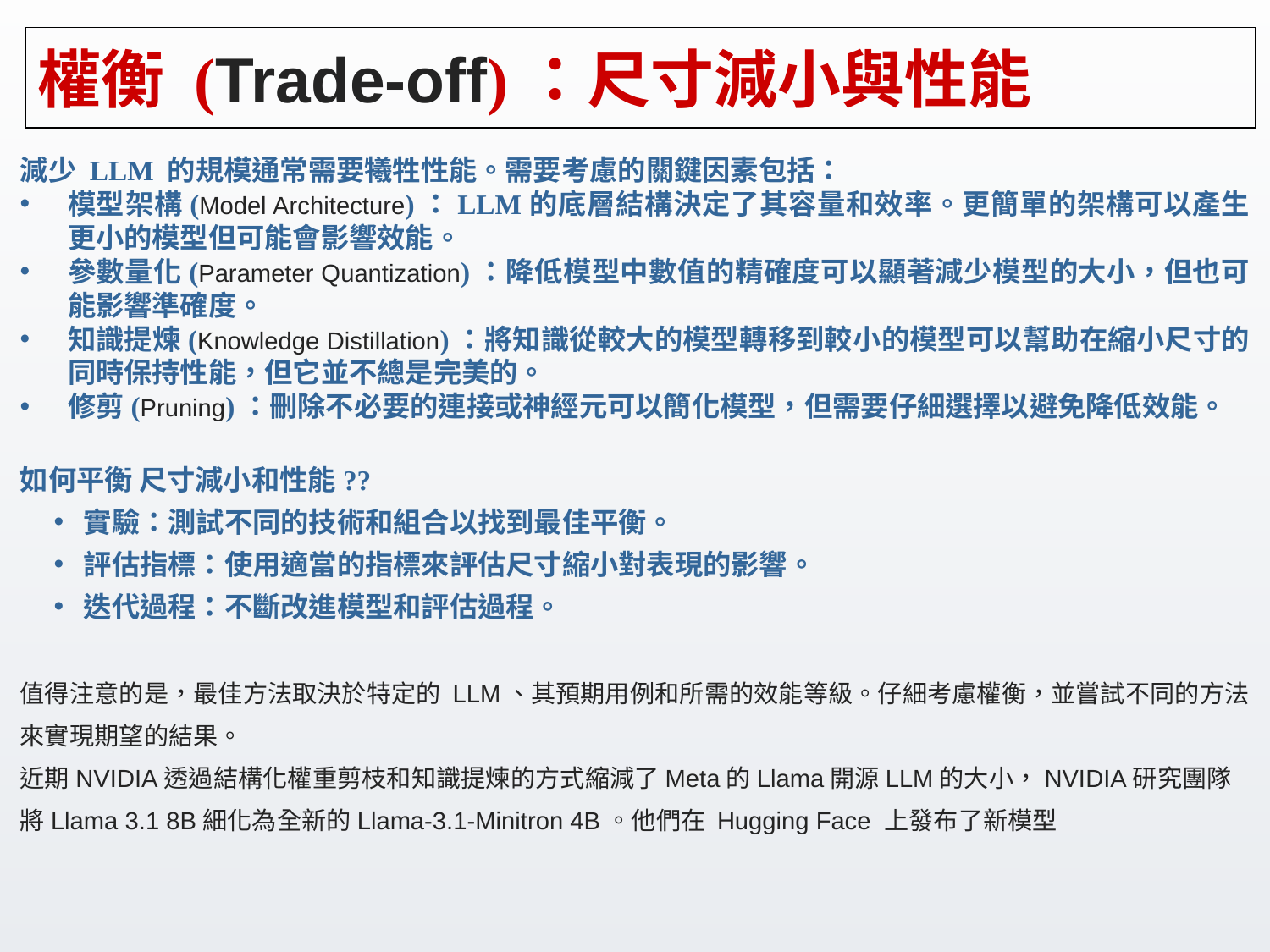

# 權衡 (Trade-off)：尺寸減小與性能
減少 LLM 的規模通常需要犧牲性能。需要考慮的關鍵因素包括：
模型架構(Model Architecture)：LLM的底層結構決定了其容量和效率。更簡單的架構可以產生更小的模型但可能會影響效能。
參數量化(Parameter Quantization)：降低模型中數值的精確度可以顯著減少模型的大小，但也可能影響準確度。
知識提煉(Knowledge Distillation)：將知識從較大的模型轉移到較小的模型可以幫助在縮小尺寸的同時保持性能，但它並不總是完美的。
修剪(Pruning)：刪除不必要的連接或神經元可以簡化模型，但需要仔細選擇以避免降低效能。

如何平衡 尺寸減小和性能??
實驗：測試不同的技術和組合以找到最佳平衡。
評估指標：使用適當的指標來評估尺寸縮小對表現的影響。
迭代過程：不斷改進模型和評估過程。

值得注意的是，最佳方法取決於特定的 LLM、其預期用例和所需的效能等級。仔細考慮權衡，並嘗試不同的方法來實現期望的結果。
近期NVIDIA透過結構化權重剪枝和知識提煉的方式縮減了Meta的Llama開源LLM的大小，NVIDIA研究團隊將Llama 3.1 8B細化為全新的Llama-3.1-Minitron 4B。他們在 Hugging Face 上發布了新模型